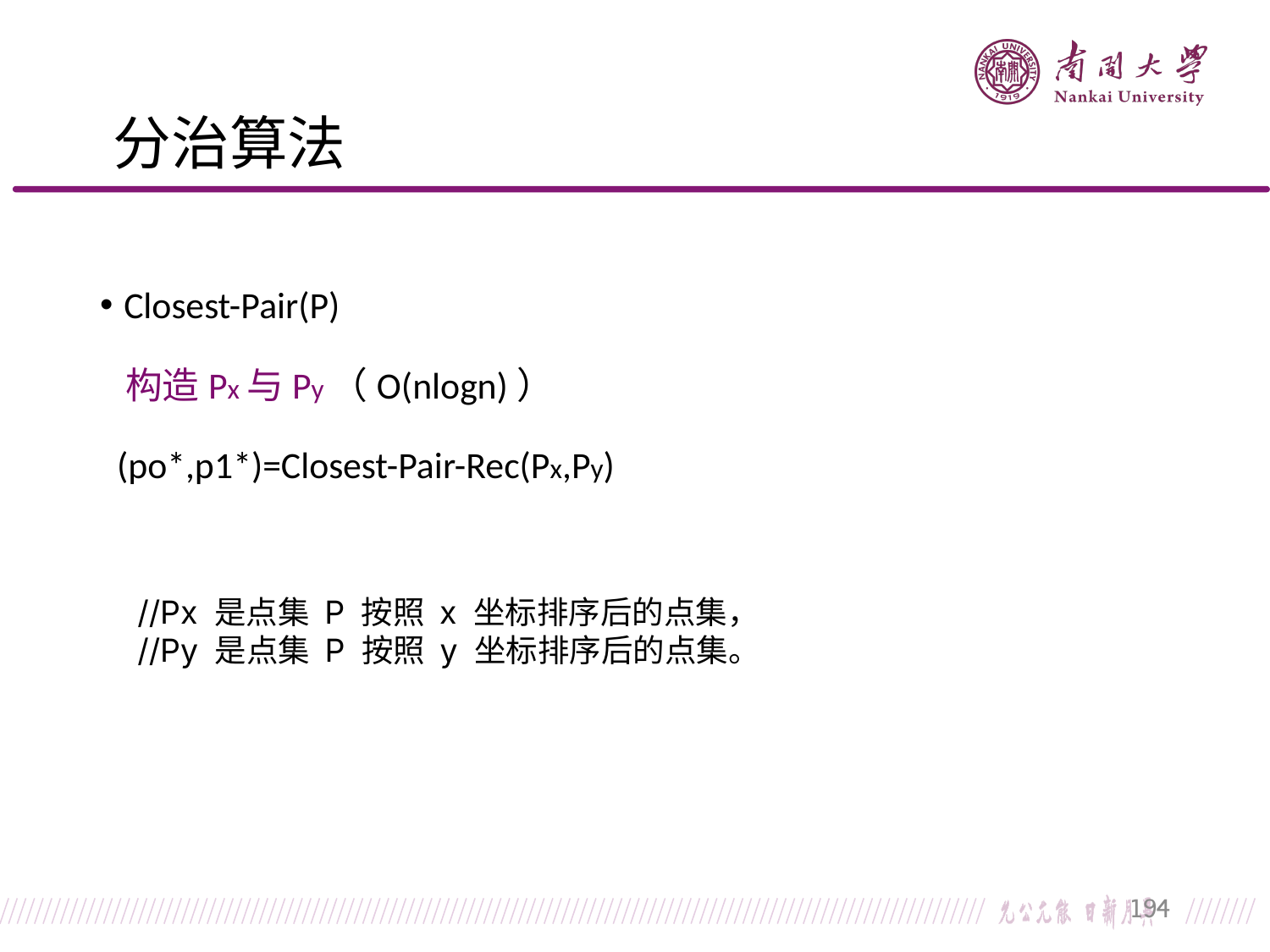

# 分治算法
Closest-Pair(P)
  构造Px与Py（O(nlogn)）
  (po*,p1*)=Closest-Pair-Rec(Px,Py)
//Px 是点集 P 按照 x 坐标排序后的点集，//Py 是点集 P 按照 y 坐标排序后的点集。
194